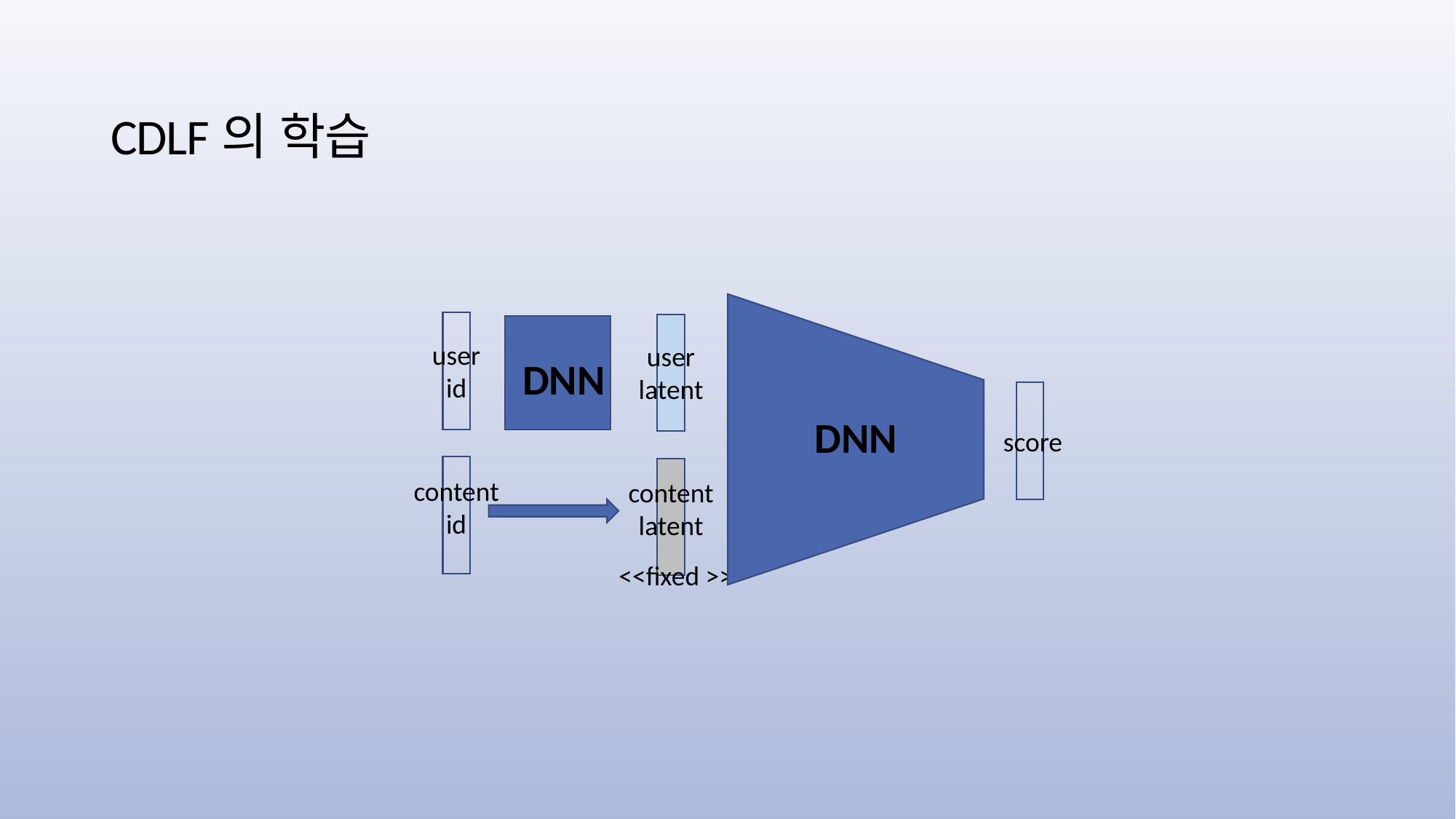

# CDLF의 학습

user
id
user
latent
DNN

DNN
score

content
id
content
latent

<<fixed >>